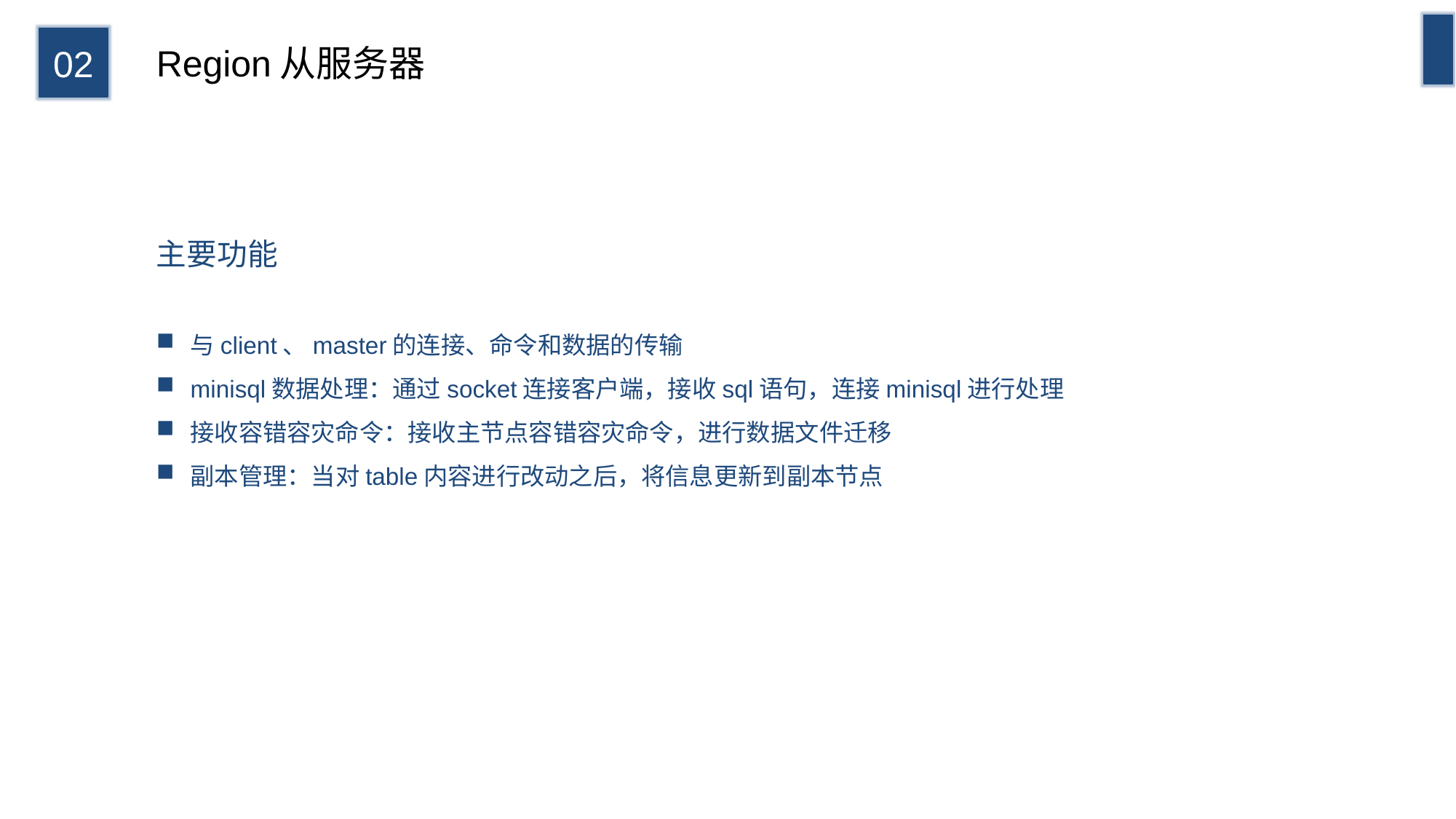

02
Region从服务器
主要功能

与client、master的连接、命令和数据的传输
minisql数据处理：通过socket连接客户端，接收sql语句，连接minisql进行处理
接收容错容灾命令：接收主节点容错容灾命令，进行数据文件迁移
副本管理：当对table内容进行改动之后，将信息更新到副本节点